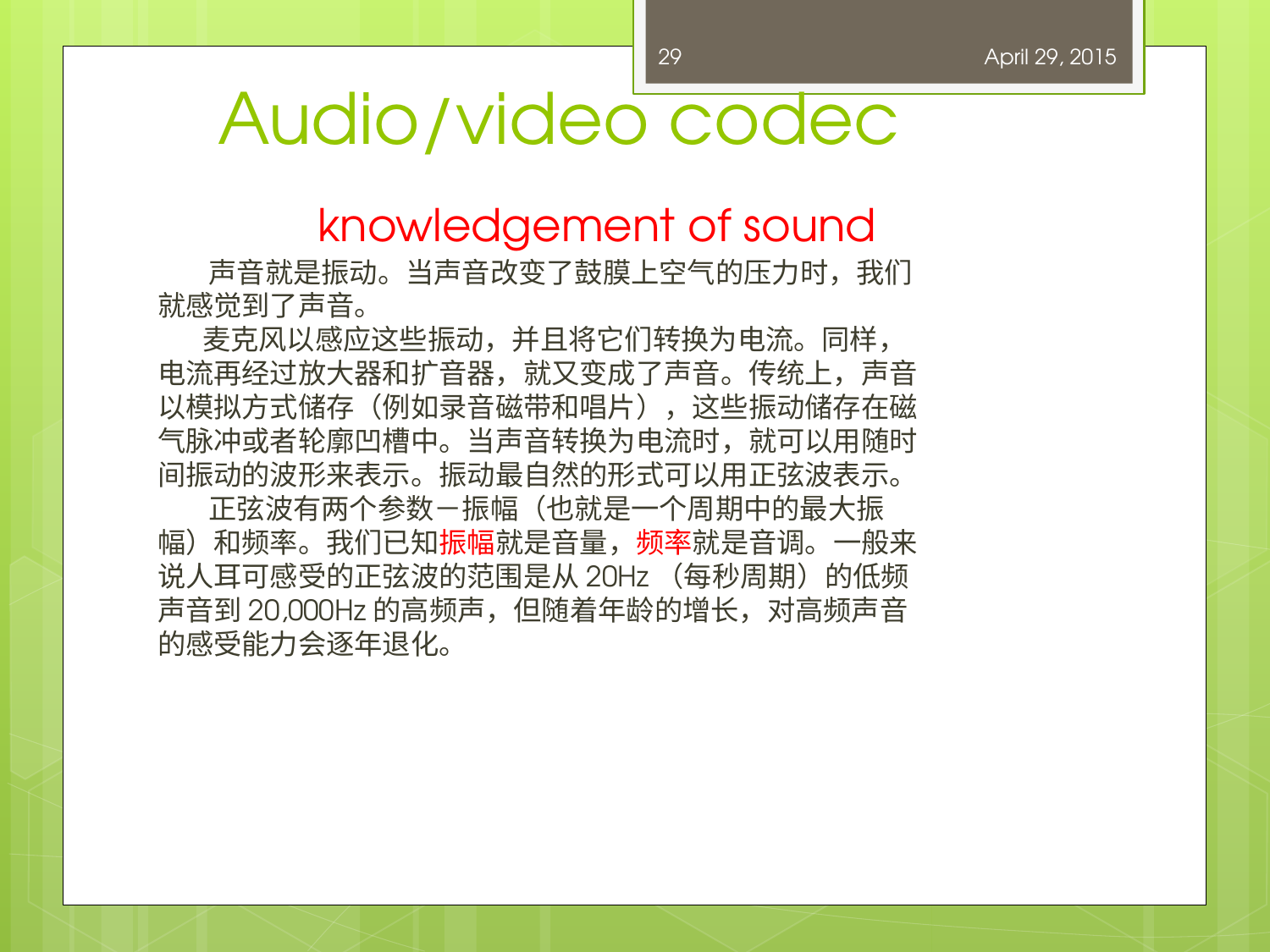

29
April 29, 2015
# Audio/video codec
knowledgement of sound
       声音就是振动。当声音改变了鼓膜上空气的压力时，我们就感觉到了声音。
      麦克风以感应这些振动，并且将它们转换为电流。同样，电流再经过放大器和扩音器，就又变成了声音。传统上，声音以模拟方式储存（例如录音磁带和唱片），这些振动储存在磁气脉冲或者轮廓凹槽中。当声音转换为电流时，就可以用随时间振动的波形来表示。振动最自然的形式可以用正弦波表示。
       正弦波有两个参数－振幅（也就是一个周期中的最大振幅）和频率。我们已知振幅就是音量，频率就是音调。一般来说人耳可感受的正弦波的范围是从20Hz（每秒周期）的低频声音到20,000Hz的高频声，但随着年龄的增长，对高频声音的感受能力会逐年退化。